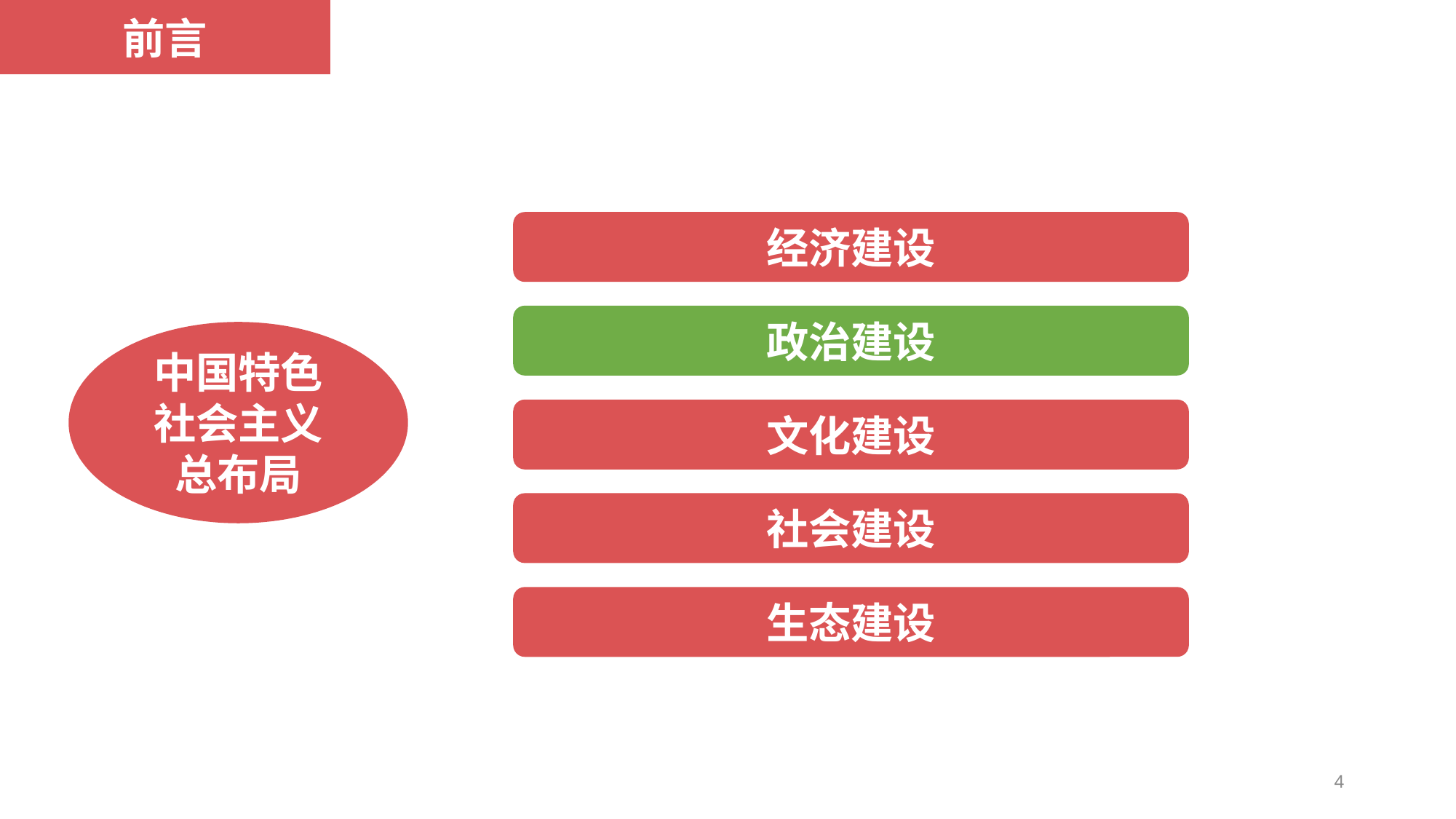

前言
经济建设
政治建设
文化建设
社会建设
生态建设
中国特色
社会主义
总布局
4